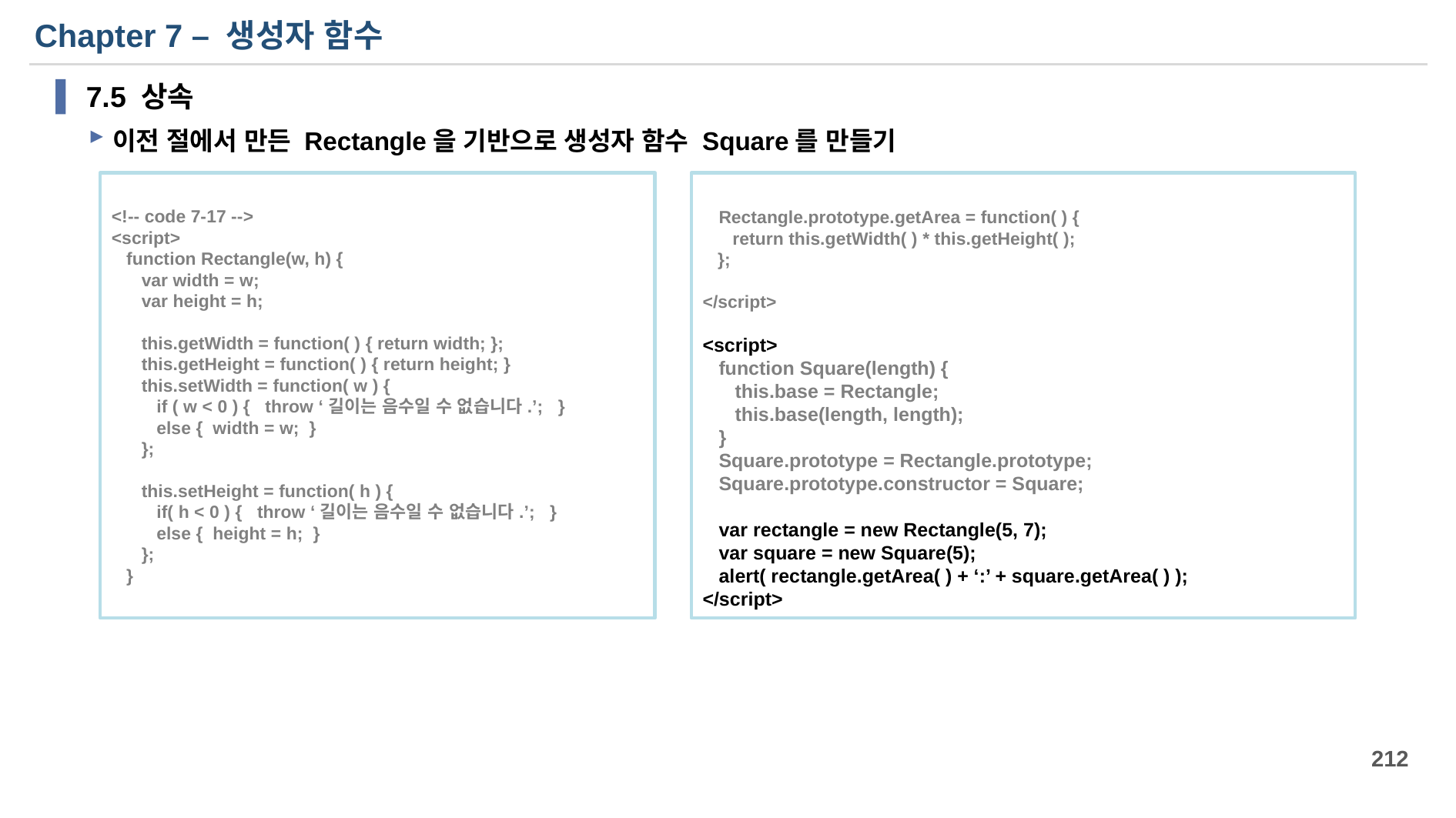

# Chapter 7 – 생성자 함수
7.5 상속
이전 절에서 만든 Rectangle을 기반으로 생성자 함수 Square를 만들기

   Rectangle.prototype.getArea = function( ) {
      return this.getWidth( ) * this.getHeight( );
   };

</script>

<script>
   function Square(length) {
      this.base = Rectangle;
      this.base(length, length);
   }
   Square.prototype = Rectangle.prototype;
   Square.prototype.constructor = Square;

   var rectangle = new Rectangle(5, 7);
   var square = new Square(5);
   alert( rectangle.getArea( ) + ‘:’ + square.getArea( ) );
</script>
<!-- code 7-17 -->
<script>
   function Rectangle(w, h) {
      var width = w;
      var height = h;

      this.getWidth = function( ) { return width; };
      this.getHeight = function( ) { return height; }
      this.setWidth = function( w ) {
         if ( w < 0 ) {   throw ‘길이는 음수일 수 없습니다.’;   }
         else {  width = w;  }
      };

      this.setHeight = function( h ) {
         if( h < 0 ) {   throw ‘길이는 음수일 수 없습니다.’;   }
         else {  height = h;  }
      };
   }
212